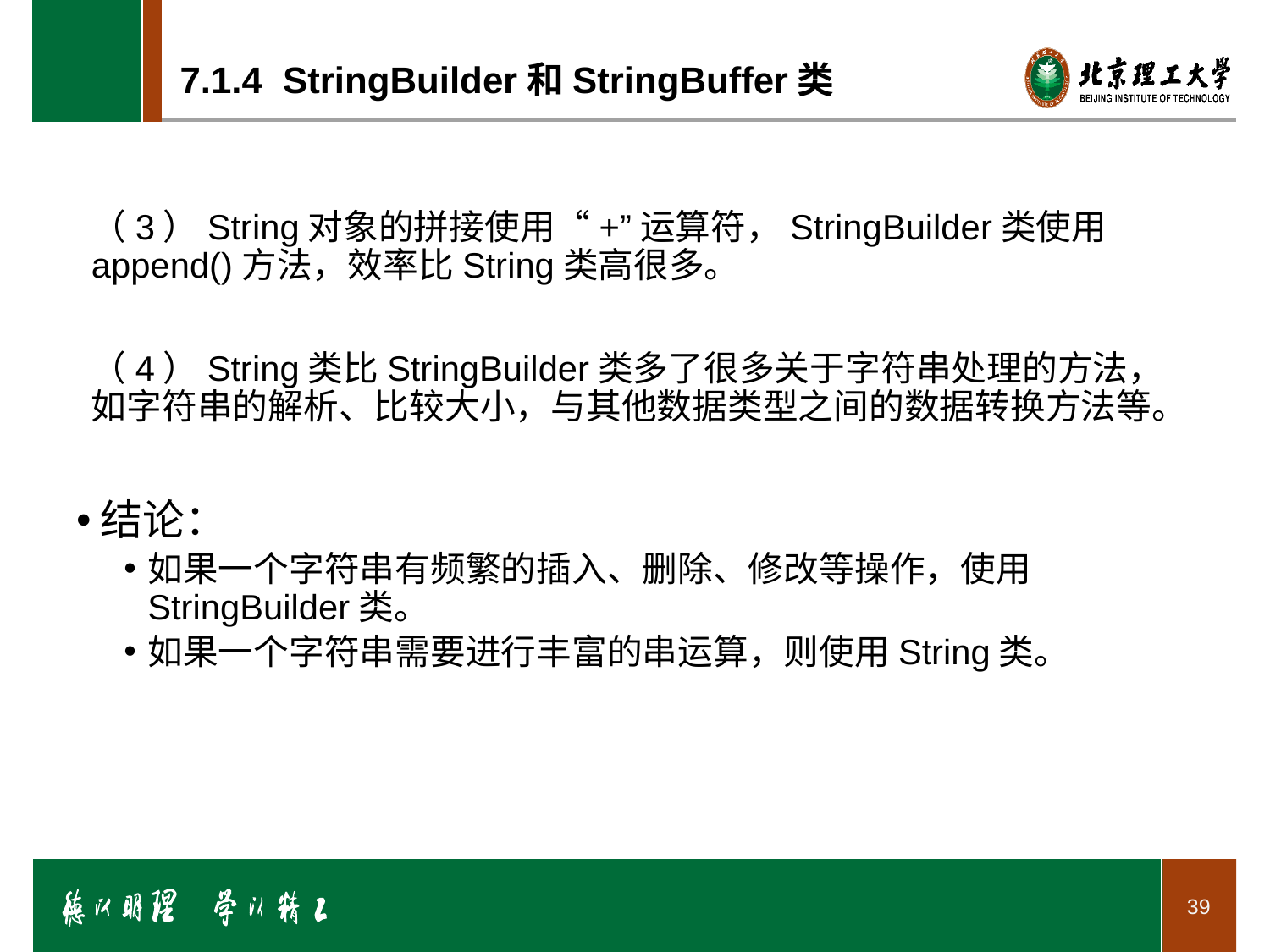

# 7.1.4  StringBuilder和StringBuffer类
（3）String对象的拼接使用“+”运算符，StringBuilder类使用append()方法，效率比String类高很多。

（4）String类比StringBuilder类多了很多关于字符串处理的方法，如字符串的解析、比较大小，与其他数据类型之间的数据转换方法等。

结论：
如果一个字符串有频繁的插入、删除、修改等操作，使用StringBuilder类。
如果一个字符串需要进行丰富的串运算，则使用String类。